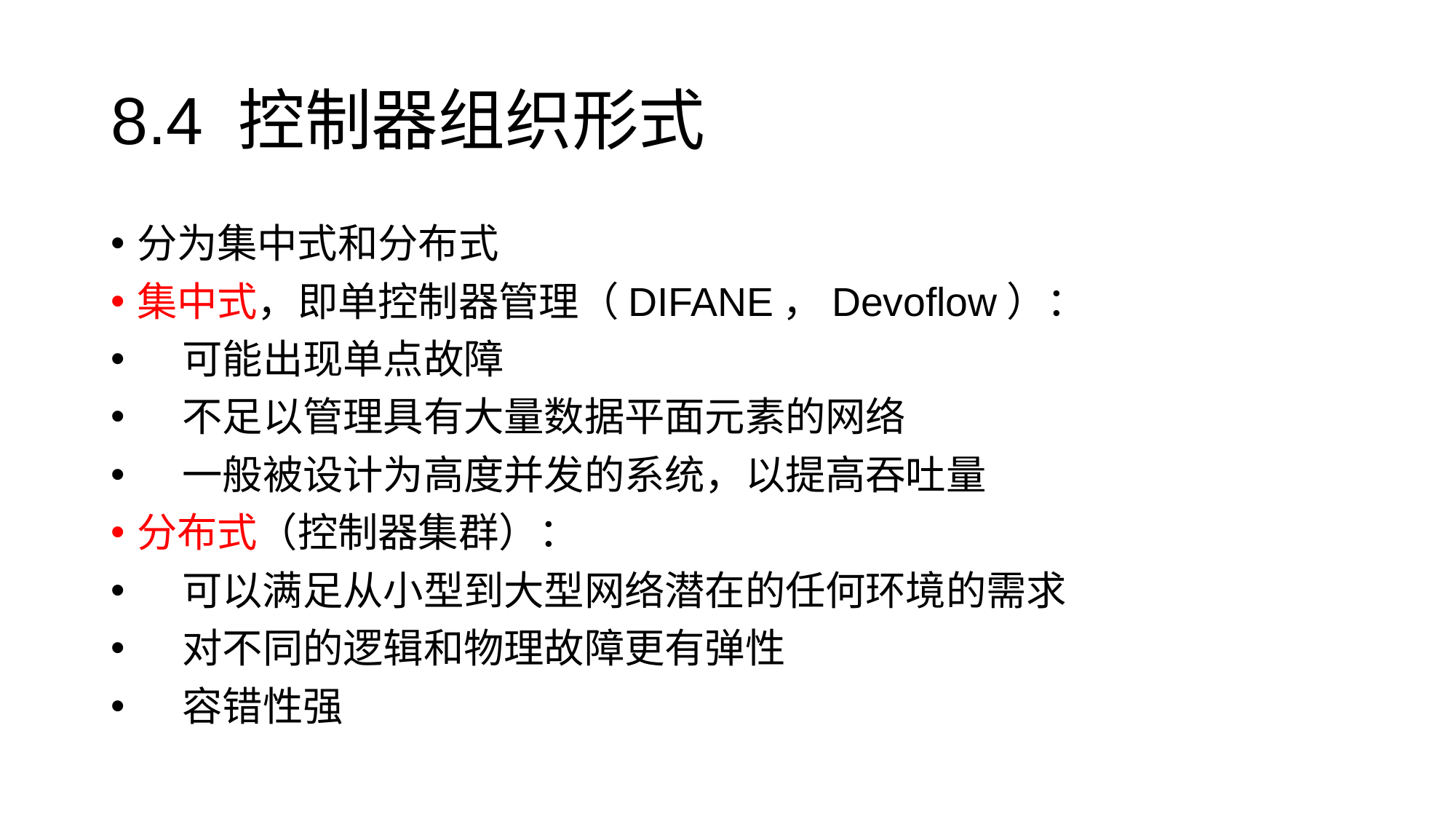

# 8.4 控制器组织形式
分为集中式和分布式
集中式，即单控制器管理（DIFANE，Devoflow）：
    可能出现单点故障
    不足以管理具有大量数据平面元素的网络
    一般被设计为高度并发的系统，以提高吞吐量
分布式（控制器集群）：
    可以满足从小型到大型网络潜在的任何环境的需求
    对不同的逻辑和物理故障更有弹性
    容错性强